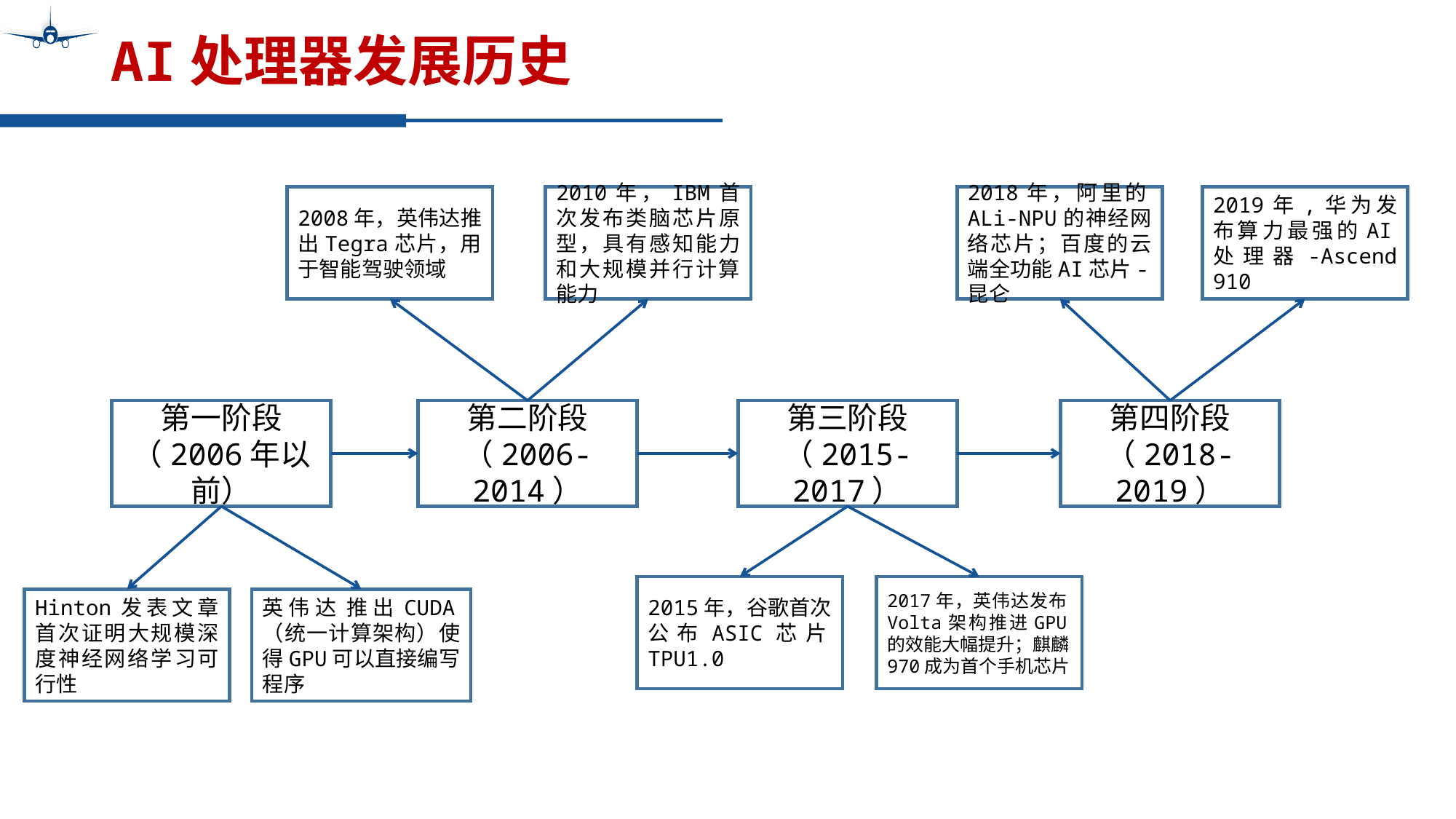

# AI处理器发展历史

2008年，英伟达推出Tegra芯片，用于智能驾驶领域
2010年，IBM首次发布类脑芯片原型，具有感知能力和大规模并行计算能力
2018年，阿里的ALi-NPU的神经网络芯片；百度的云端全功能AI芯片-昆仑
2019年,华为发布算力最强的AI处理器-Ascend 910
第一阶段
（2006年以前）
第二阶段
（2006-2014）
第三阶段
（2015-2017）
第四阶段
（2018-2019）
2015年，谷歌首次公布ASIC芯片TPU1.0
2017年，英伟达发布Volta架构推进GPU的效能大幅提升；麒麟970成为首个手机芯片
Hinton发表文章首次证明大规模深度神经网络学习可行性
英伟达​推出CUDA（统一计算架构）使得GPU可以直接编写程序